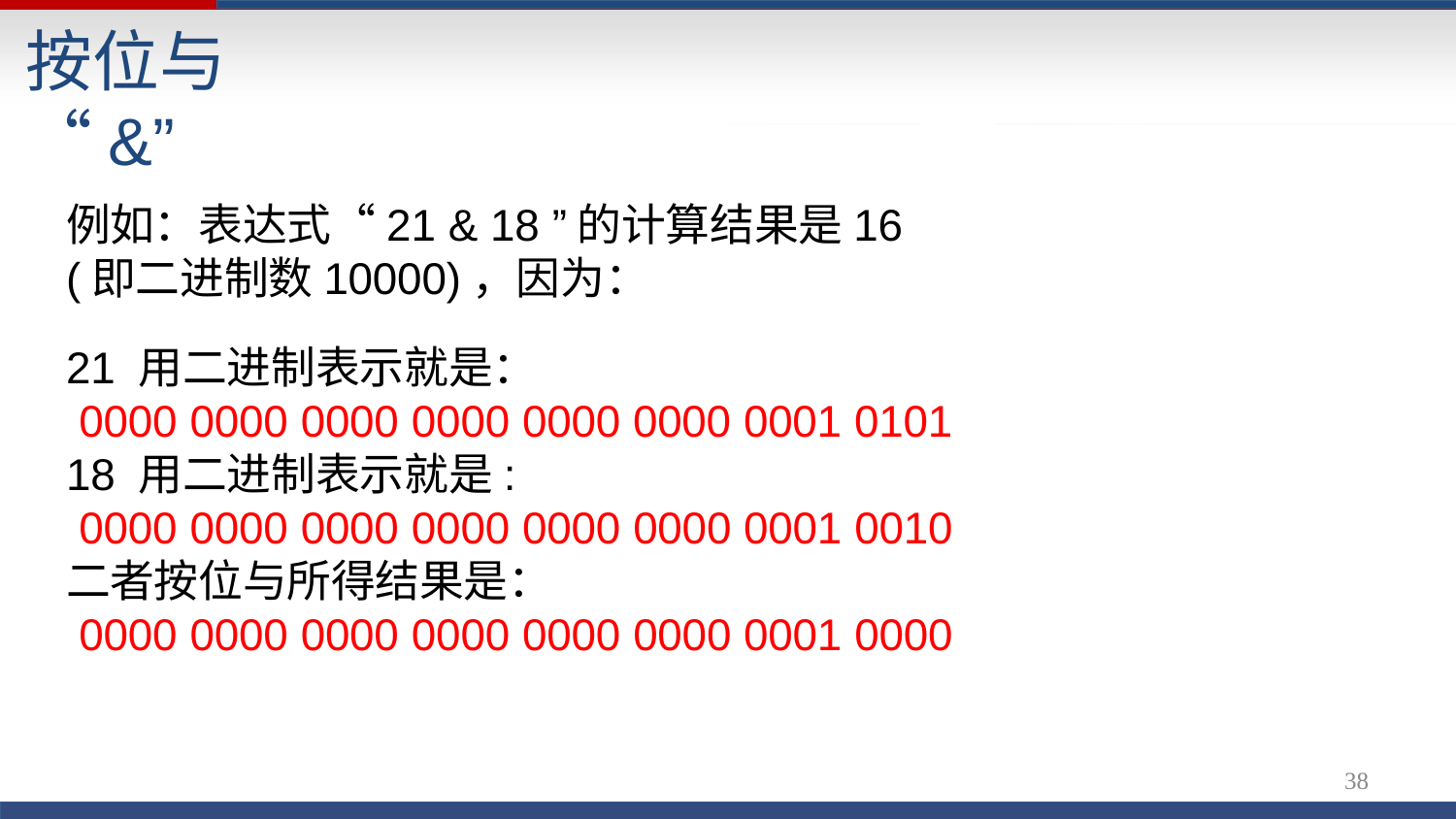

# 按位与 “&”
例如：表达式“21 & 18 ”的计算结果是16
(即二进制数10000)，因为：

21 用二进制表示就是：
0000 0000 0000 0000 0000 0000 0001 0101
18 用二进制表示就是:
0000 0000 0000 0000 0000 0000 0001 0010
二者按位与所得结果是：
0000 0000 0000 0000 0000 0000 0001 0000
38